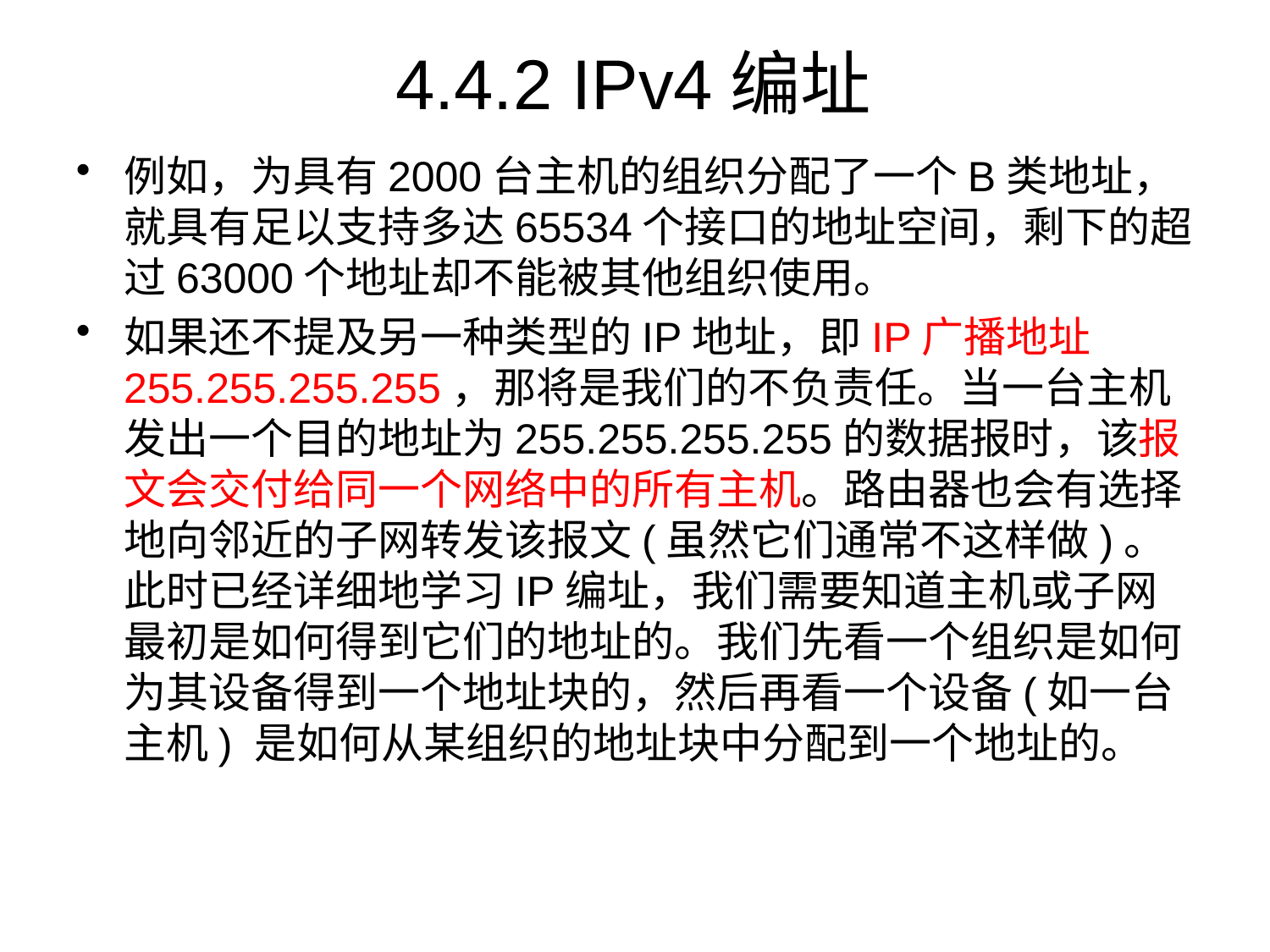

# 4.4.2 IPv4编址
例如，为具有2000台主机的组织分配了一个B类地址，就具有足以支持多达65534个接口的地址空间，剩下的超过63000个地址却不能被其他组织使用。
如果还不提及另一种类型的IP地址，即IP广播地址255.255.255.255，那将是我们的不负责任。当一台主机发出一个目的地址为255.255.255.255的数据报时，该报文会交付给同一个网络中的所有主机。路由器也会有选择地向邻近的子网转发该报文(虽然它们通常不这样做)。此时已经详细地学习IP编址，我们需要知道主机或子网最初是如何得到它们的地址的。我们先看一个组织是如何为其设备得到一个地址块的，然后再看一个设备(如一台主机) 是如何从某组织的地址块中分配到一个地址的。